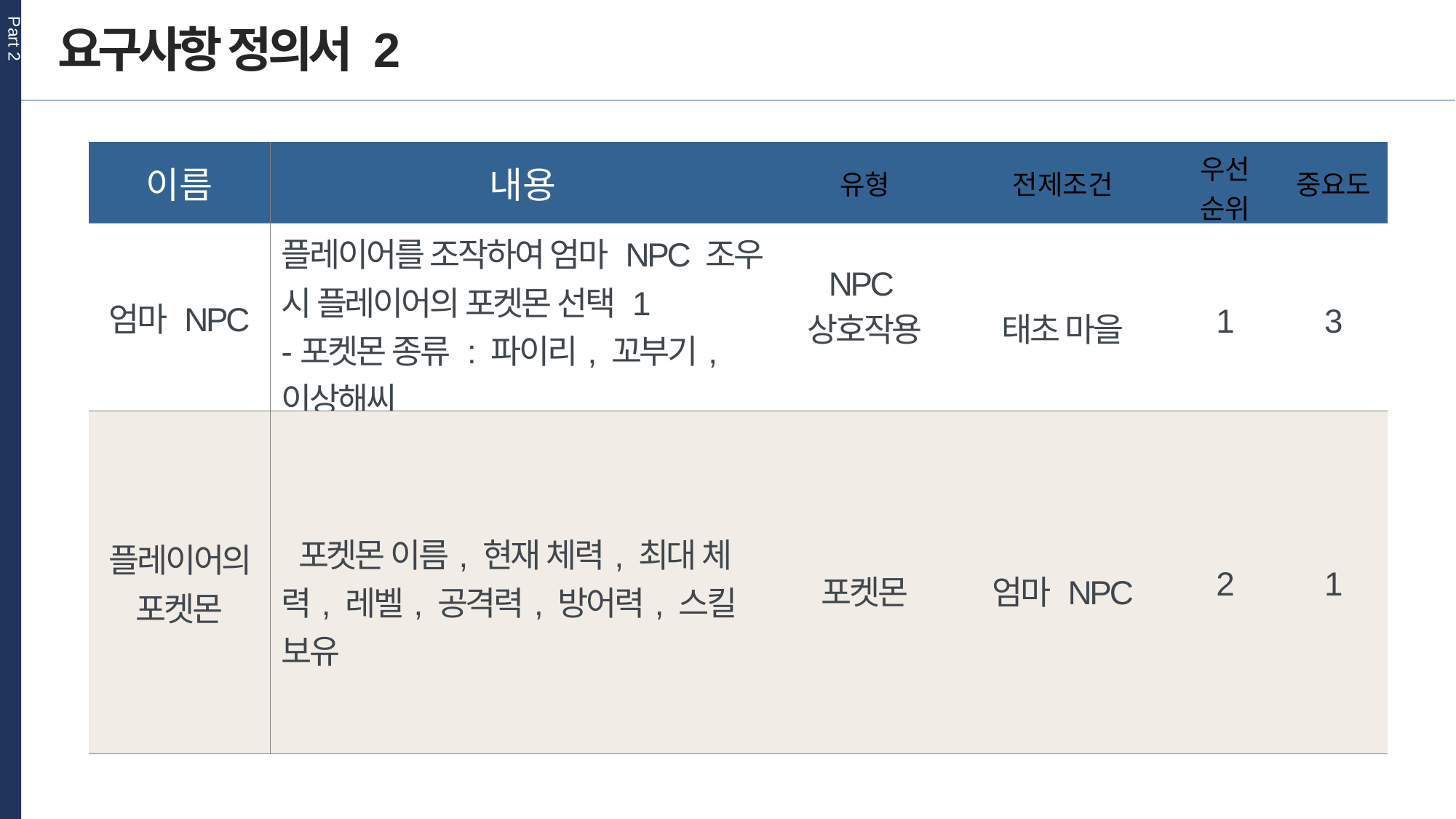

Part 2
요구사항 정의서 2
| 이름 | 내용 | 유형 | 전제조건 | 우선 순위 | 중요도 |
| --- | --- | --- | --- | --- | --- |
| 엄마 NPC | 플레이어를 조작하여 엄마 NPC 조우 시 플레이어의 포켓몬 선택 1 -포켓몬 종류 : 파이리, 꼬부기, 이상해씨 | NPC 상호작용 | 태초 마을 | 1 | 3 |
| 플레이어의 포켓몬 | 포켓몬 이름, 현재 체력, 최대 체력, 레벨, 공격력, 방어력, 스킬 보유 | 포켓몬 | 엄마 NPC | 2 | 1 |